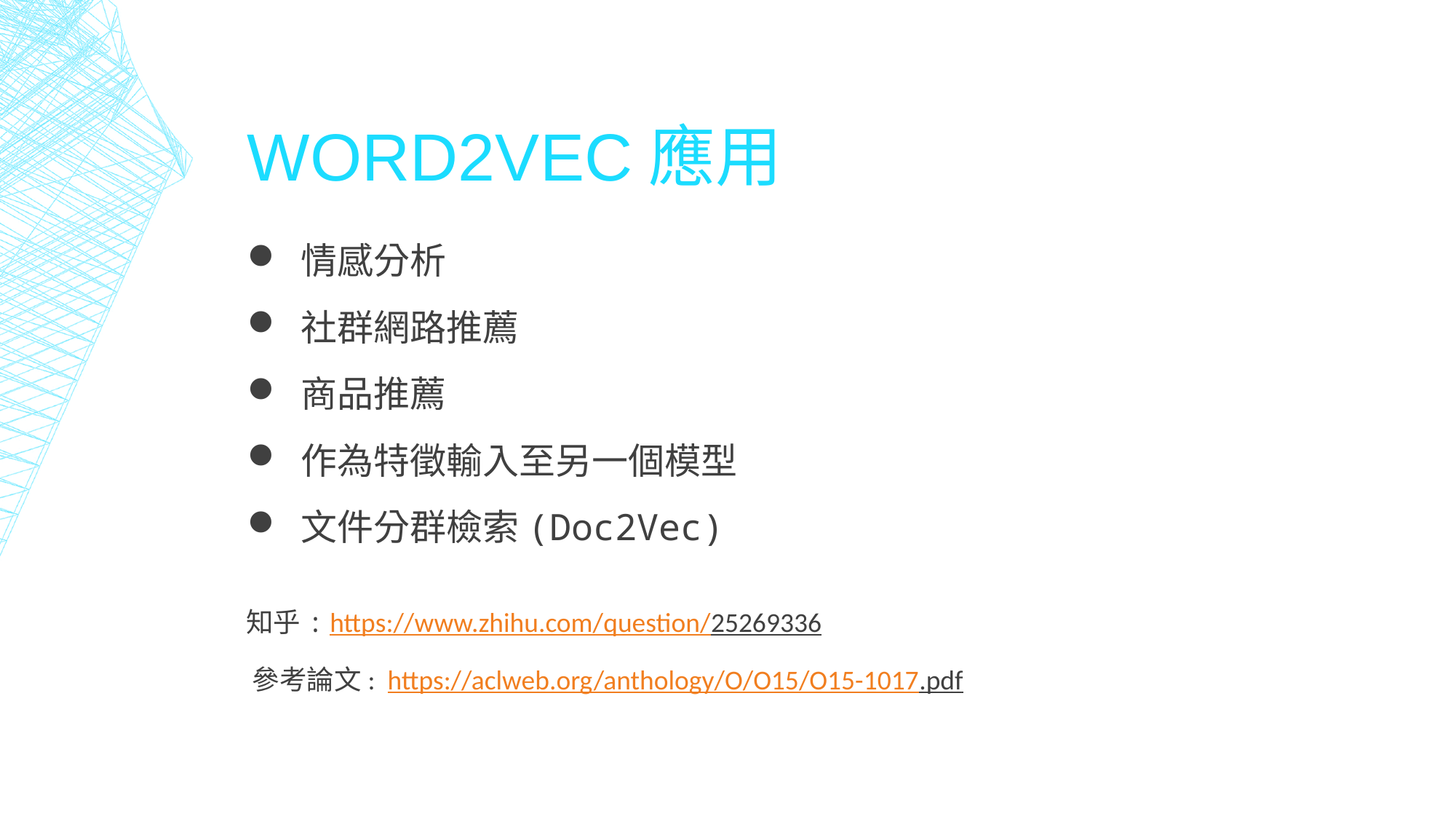

# Word2Vec應用
 情感分析
 社群網路推薦
 商品推薦
 作為特徵輸入至另一個模型
 文件分群檢索(Doc2Vec)
知乎: https://www.zhihu.com/question/25269336
參考論文:  https://aclweb.org/anthology/O/O15/O15-1017.pdf